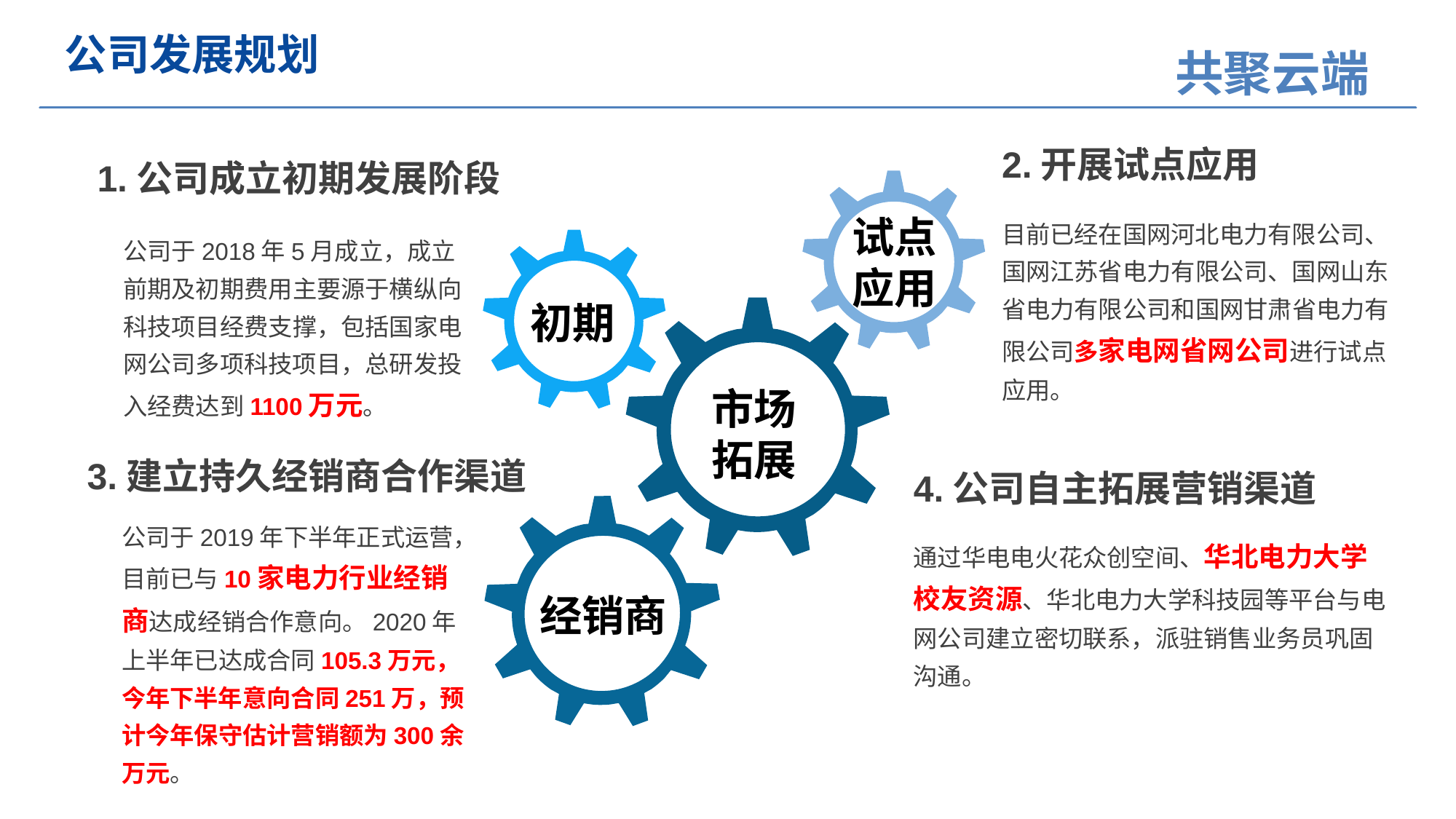

公司发展规划
2.开展试点应用
1.公司成立初期发展阶段

试点应用
目前已经在国网河北电力有限公司、国网江苏省电力有限公司、国网山东省电力有限公司和国网甘肃省电力有限公司多家电网省网公司进行试点应用。
公司于2018年5月成立，成立前期及初期费用主要源于横纵向科技项目经费支撑，包括国家电网公司多项科技项目，总研发投入经费达到1100万元。

初期

市场拓展
3.建立持久经销商合作渠道
4.公司自主拓展营销渠道

经销商
公司于2019年下半年正式运营，目前已与10家电力行业经销商达成经销合作意向。2020年上半年已达成合同105.3万元，今年下半年意向合同251万，预计今年保守估计营销额为300余万元。
通过华电电火花众创空间、华北电力大学校友资源、华北电力大学科技园等平台与电网公司建立密切联系，派驻销售业务员巩固沟通。